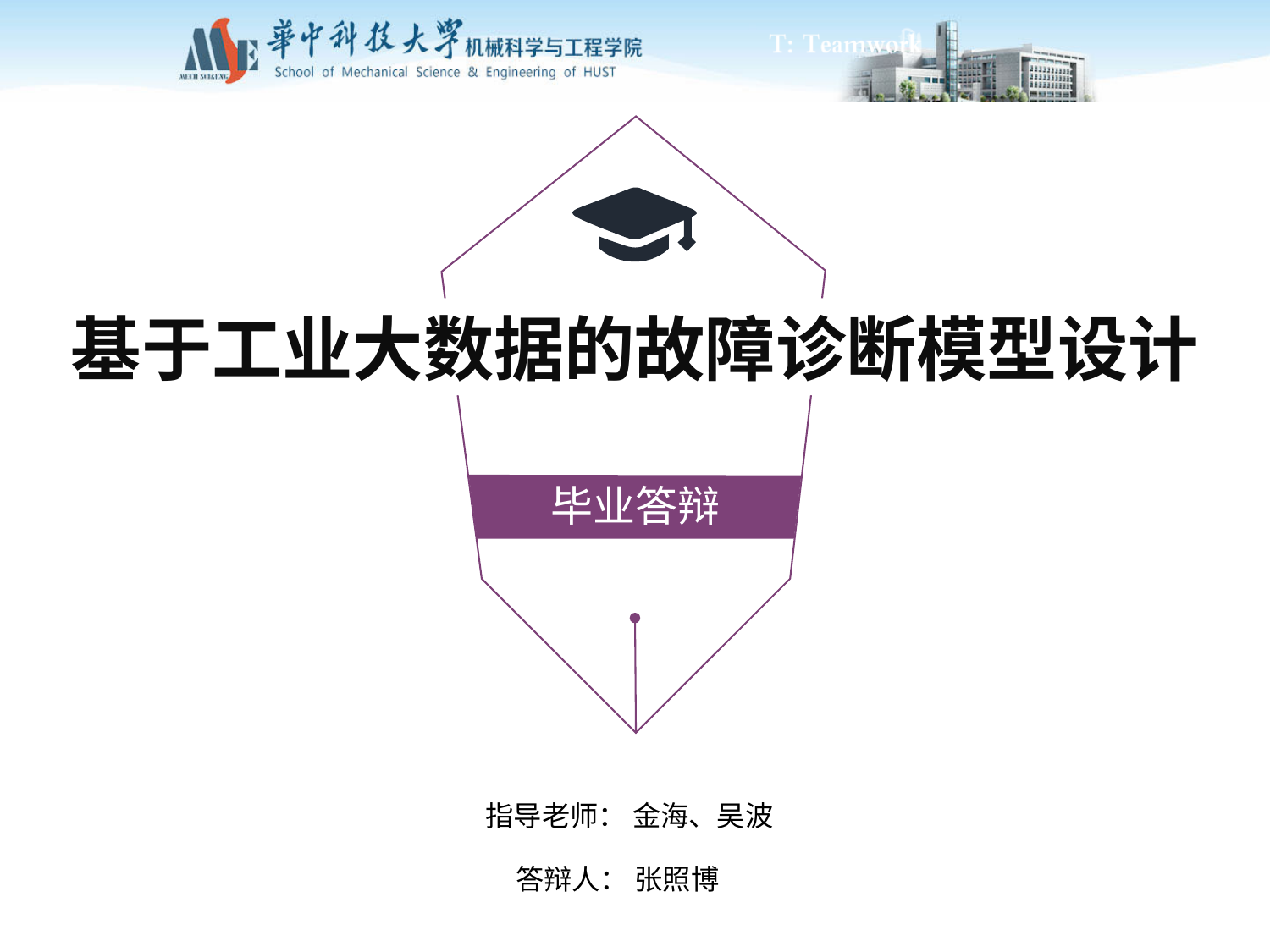

基于工业大数据的故障诊断模型设计
毕业答辩

指导老师： 金海、吴波
答辩人： 张照博